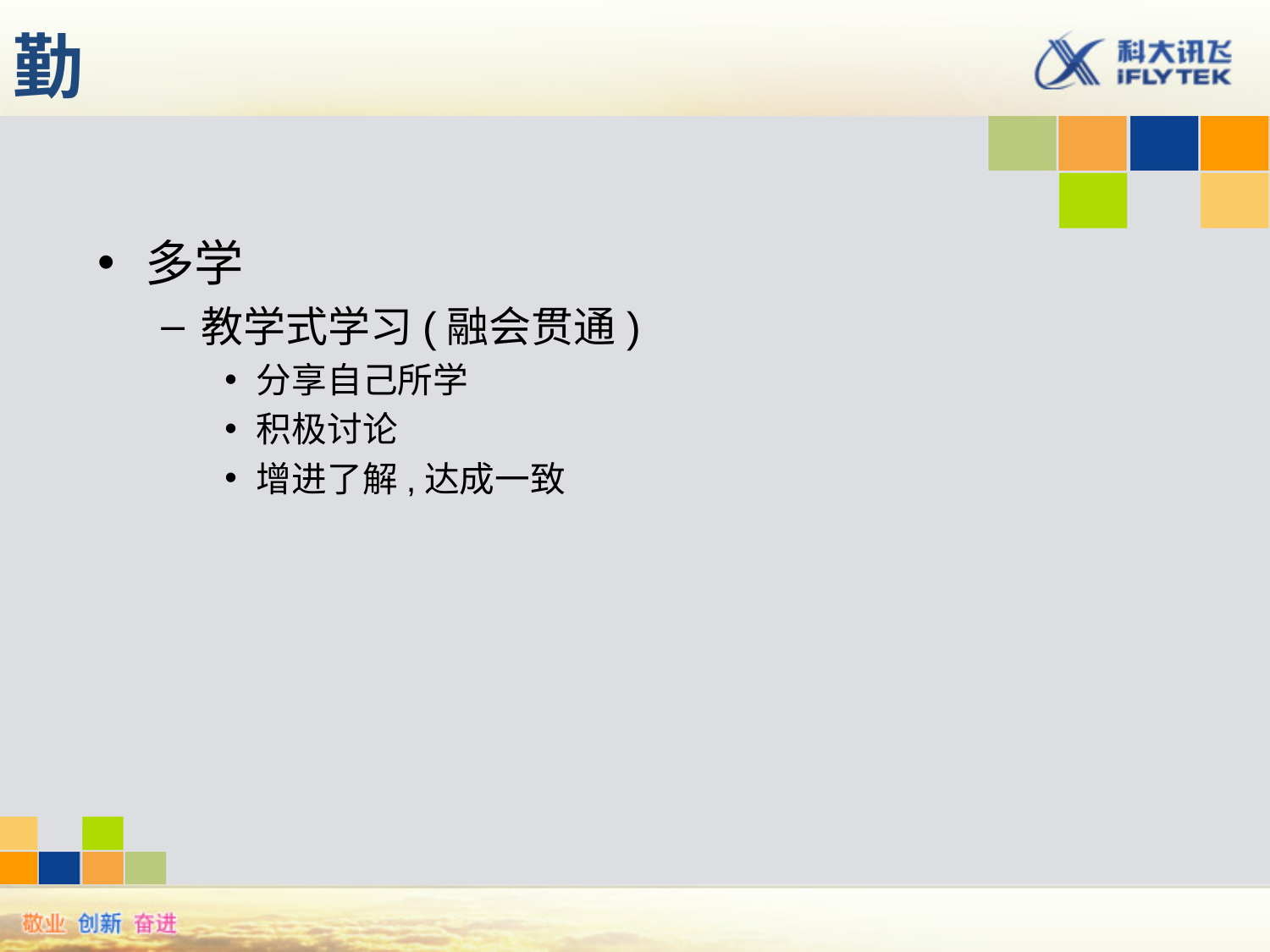

# 勤
多学
教学式学习(融会贯通)
分享自己所学
积极讨论
增进了解,达成一致